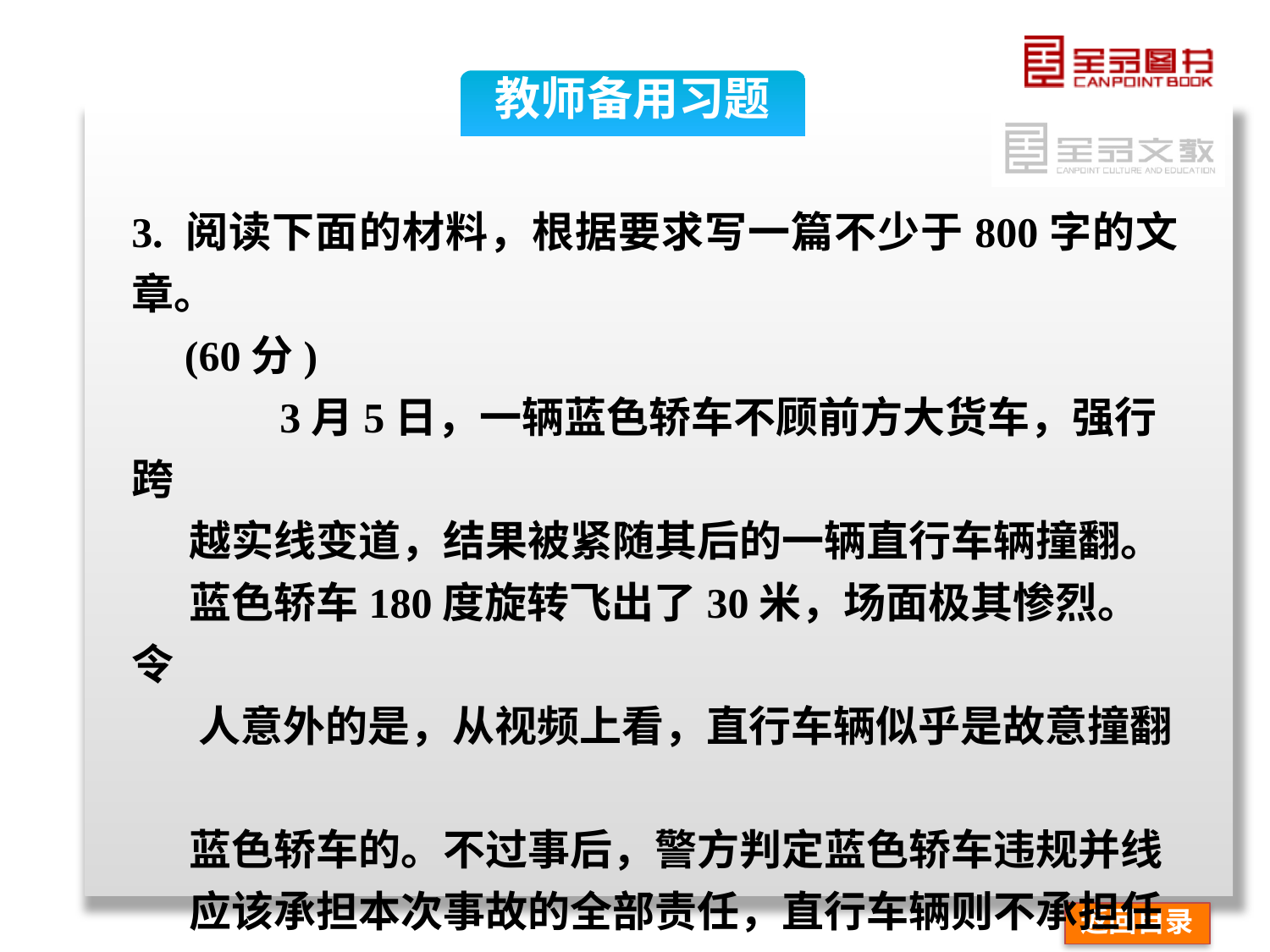

教师备用习题
3. 阅读下面的材料，根据要求写一篇不少于800字的文章。
     (60分)
              3月5日，一辆蓝色轿车不顾前方大货车，强行跨
     越实线变道，结果被紧随其后的一辆直行车辆撞翻。
     蓝色轿车180度旋转飞出了30米，场面极其惨烈。令
      人意外的是，从视频上看，直行车辆似乎是故意撞翻
     蓝色轿车的。不过事后，警方判定蓝色轿车违规并线
     应该承担本次事故的全部责任，直行车辆则不承担任
     何责任。
返回目录